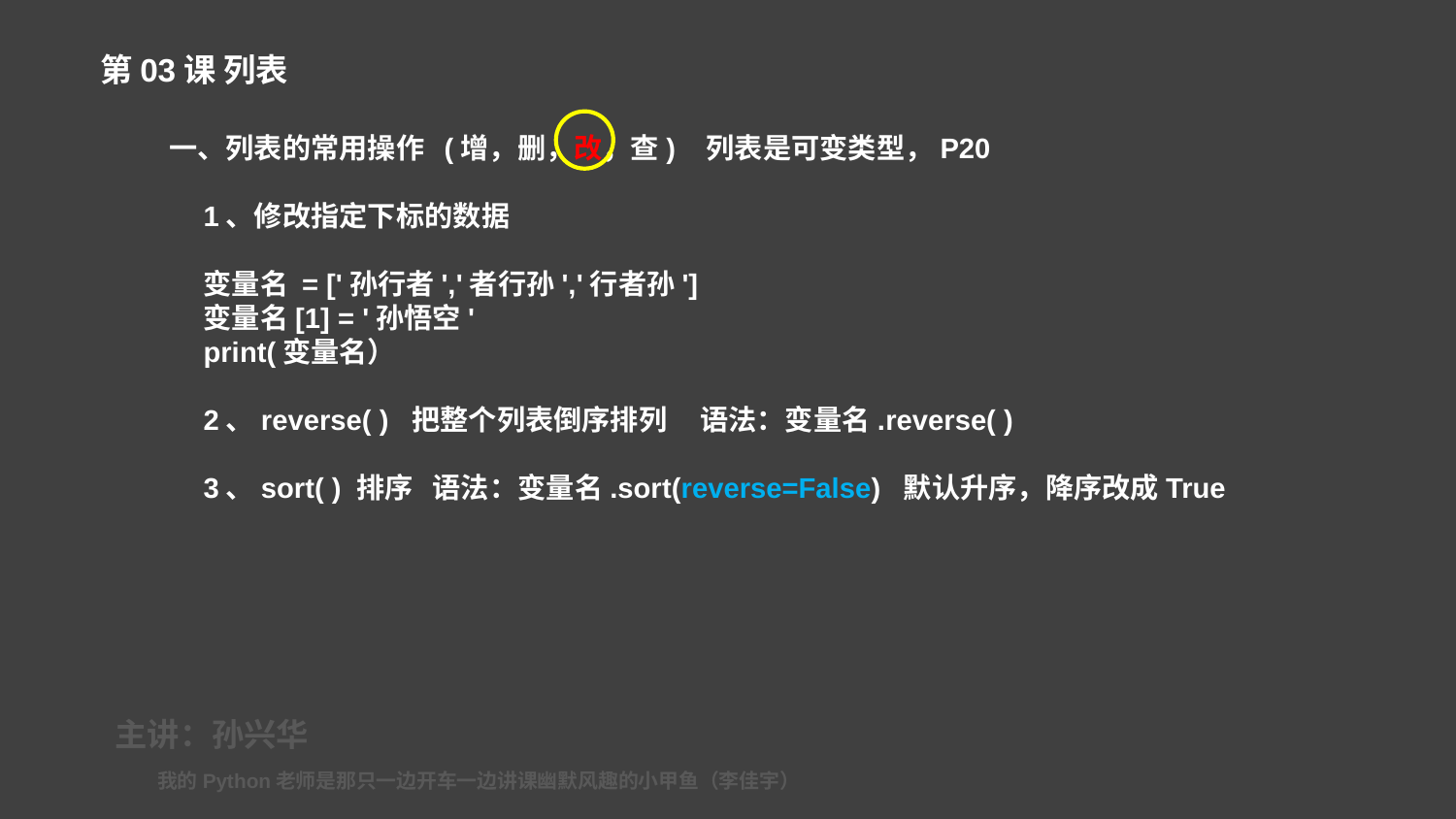

第03课 列表

一、列表的常用操作  (增，删，改，查)   列表是可变类型，P20
1、修改指定下标的数据

变量名 = ['孙行者','者行孙','行者孙']
变量名[1] = '孙悟空'
print(变量名）

2、reverse( )  把整个列表倒序排列     语法：变量名.reverse( )

3、sort( ) 排序   语法：变量名.sort(reverse=False)  默认升序，降序改成True